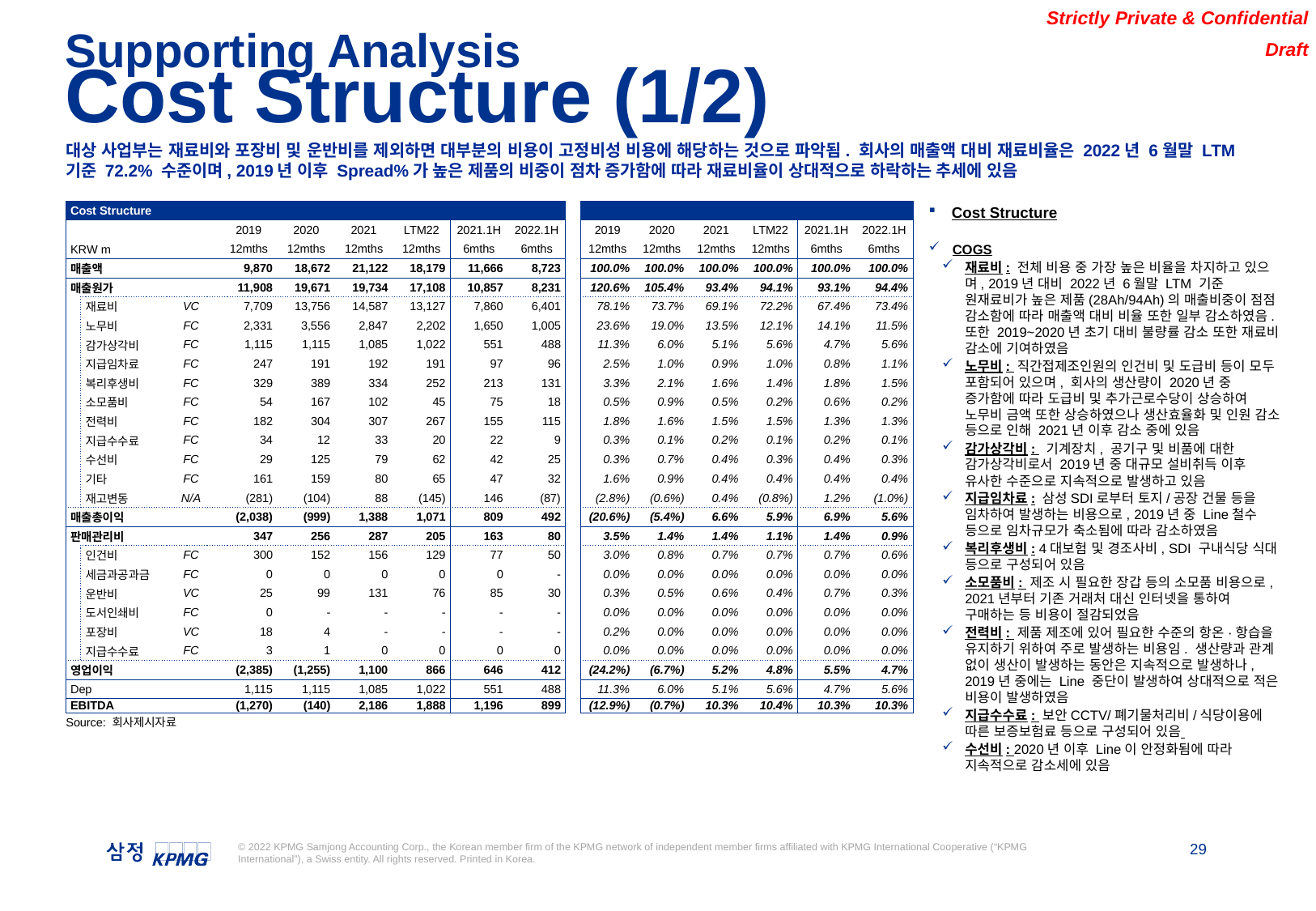

Supporting Analysis
Cost Structure (1/2)
대상 사업부는 재료비와 포장비 및 운반비를 제외하면 대부분의 비용이 고정비성 비용에 해당하는 것으로 파악됨. 회사의 매출액 대비 재료비율은 2022년 6월말 LTM 기준 72.2% 수준이며, 2019년 이후 Spread%가 높은 제품의 비중이 점차 증가함에 따라 재료비율이 상대적으로 하락하는 추세에 있음
| Cost Structure |  |  |  |  |  |  |  |  |  |  |  |  |  |  |  |
| --- | --- | --- | --- | --- | --- | --- | --- | --- | --- | --- | --- | --- | --- | --- | --- |
|  |  |  | 2019 | 2020 | 2021 | LTM22 | 2021.1H | 2022.1H |  | 2019 | 2020 | 2021 | LTM22 | 2021.1H | 2022.1H |
| KRW m |  |  | 12mths | 12mths | 12mths | 12mths | 6mths | 6mths |  | 12mths | 12mths | 12mths | 12mths | 6mths | 6mths |
| 매출액 |  |  | 9,870 | 18,672 | 21,122 | 18,179 | 11,666 | 8,723 |  | 100.0% | 100.0% | 100.0% | 100.0% | 100.0% | 100.0% |
| 매출원가 |  |  | 11,908 | 19,671 | 19,734 | 17,108 | 10,857 | 8,231 |  | 120.6% | 105.4% | 93.4% | 94.1% | 93.1% | 94.4% |
|  | 재료비 | VC | 7,709 | 13,756 | 14,587 | 13,127 | 7,860 | 6,401 |  | 78.1% | 73.7% | 69.1% | 72.2% | 67.4% | 73.4% |
|  | 노무비 | FC | 2,331 | 3,556 | 2,847 | 2,202 | 1,650 | 1,005 |  | 23.6% | 19.0% | 13.5% | 12.1% | 14.1% | 11.5% |
|  | 감가상각비 | FC | 1,115 | 1,115 | 1,085 | 1,022 | 551 | 488 |  | 11.3% | 6.0% | 5.1% | 5.6% | 4.7% | 5.6% |
|  | 지급임차료 | FC | 247 | 191 | 192 | 191 | 97 | 96 |  | 2.5% | 1.0% | 0.9% | 1.0% | 0.8% | 1.1% |
|  | 복리후생비 | FC | 329 | 389 | 334 | 252 | 213 | 131 |  | 3.3% | 2.1% | 1.6% | 1.4% | 1.8% | 1.5% |
|  | 소모품비 | FC | 54 | 167 | 102 | 45 | 75 | 18 |  | 0.5% | 0.9% | 0.5% | 0.2% | 0.6% | 0.2% |
|  | 전력비 | FC | 182 | 304 | 307 | 267 | 155 | 115 |  | 1.8% | 1.6% | 1.5% | 1.5% | 1.3% | 1.3% |
|  | 지급수수료 | FC | 34 | 12 | 33 | 20 | 22 | 9 |  | 0.3% | 0.1% | 0.2% | 0.1% | 0.2% | 0.1% |
|  | 수선비 | FC | 29 | 125 | 79 | 62 | 42 | 25 |  | 0.3% | 0.7% | 0.4% | 0.3% | 0.4% | 0.3% |
|  | 기타 | FC | 161 | 159 | 80 | 65 | 47 | 32 |  | 1.6% | 0.9% | 0.4% | 0.4% | 0.4% | 0.4% |
|  | 재고변동 | N/A | (281) | (104) | 88 | (145) | 146 | (87) |  | (2.8%) | (0.6%) | 0.4% | (0.8%) | 1.2% | (1.0%) |
| 매출총이익 |  |  | (2,038) | (999) | 1,388 | 1,071 | 809 | 492 |  | (20.6%) | (5.4%) | 6.6% | 5.9% | 6.9% | 5.6% |
| 판매관리비 |  |  | 347 | 256 | 287 | 205 | 163 | 80 |  | 3.5% | 1.4% | 1.4% | 1.1% | 1.4% | 0.9% |
|  | 인건비 | FC | 300 | 152 | 156 | 129 | 77 | 50 |  | 3.0% | 0.8% | 0.7% | 0.7% | 0.7% | 0.6% |
|  | 세금과공과금 | FC | 0 | 0 | 0 | 0 | 0 | - |  | 0.0% | 0.0% | 0.0% | 0.0% | 0.0% | 0.0% |
|  | 운반비 | VC | 25 | 99 | 131 | 76 | 85 | 30 |  | 0.3% | 0.5% | 0.6% | 0.4% | 0.7% | 0.3% |
|  | 도서인쇄비 | FC | 0 | - | - | - | - | - |  | 0.0% | 0.0% | 0.0% | 0.0% | 0.0% | 0.0% |
|  | 포장비 | VC | 18 | 4 | - | - | - | - |  | 0.2% | 0.0% | 0.0% | 0.0% | 0.0% | 0.0% |
|  | 지급수수료 | FC | 3 | 1 | 0 | 0 | 0 | 0 |  | 0.0% | 0.0% | 0.0% | 0.0% | 0.0% | 0.0% |
| 영업이익 |  |  | (2,385) | (1,255) | 1,100 | 866 | 646 | 412 |  | (24.2%) | (6.7%) | 5.2% | 4.8% | 5.5% | 4.7% |
| Dep |  |  | 1,115 | 1,115 | 1,085 | 1,022 | 551 | 488 |  | 11.3% | 6.0% | 5.1% | 5.6% | 4.7% | 5.6% |
| EBITDA |  |  | (1,270) | (140) | 2,186 | 1,888 | 1,196 | 899 |  | (12.9%) | (0.7%) | 10.3% | 10.4% | 10.3% | 10.3% |
Cost Structure

COGS
재료비: 전체 비용 중 가장 높은 비율을 차지하고 있으며, 2019년 대비 2022년 6월말 LTM 기준 원재료비가 높은 제품(28Ah/94Ah)의 매출비중이 점점 감소함에 따라 매출액 대비 비율 또한 일부 감소하였음. 또한 2019~2020년 초기 대비 불량률 감소 또한 재료비 감소에 기여하였음
노무비: 직간접제조인원의 인건비 및 도급비 등이 모두 포함되어 있으며, 회사의 생산량이 2020년 중 증가함에 따라 도급비 및 추가근로수당이 상승하여 노무비 금액 또한 상승하였으나 생산효율화 및 인원 감소 등으로 인해 2021년 이후 감소 중에 있음
감가상각비:  기계장치, 공기구 및 비품에 대한 감가상각비로서 2019년 중 대규모 설비취득 이후 유사한 수준으로 지속적으로 발생하고 있음
지급임차료: 삼성SDI로부터 토지/공장 건물 등을 임차하여 발생하는 비용으로, 2019년 중 Line철수 등으로 임차규모가 축소됨에 따라 감소하였음
복리후생비: 4대보험 및 경조사비, SDI 구내식당 식대 등으로 구성되어 있음
소모품비: 제조 시 필요한 장갑 등의 소모품 비용으로, 2021년부터 기존 거래처 대신 인터넷을 통하여 구매하는 등 비용이 절감되었음
전력비: 제품 제조에 있어 필요한 수준의 항온·항습을 유지하기 위하여 주로 발생하는 비용임. 생산량과 관계 없이 생산이 발생하는 동안은 지속적으로 발생하나, 2019년 중에는 Line 중단이 발생하여 상대적으로 적은 비용이 발생하였음
지급수수료: 보안CCTV/폐기물처리비/식당이용에 따른 보증보험료 등으로 구성되어 있음
수선비: 2020년 이후 Line이 안정화됨에 따라 지속적으로 감소세에 있음

Source: 회사제시자료